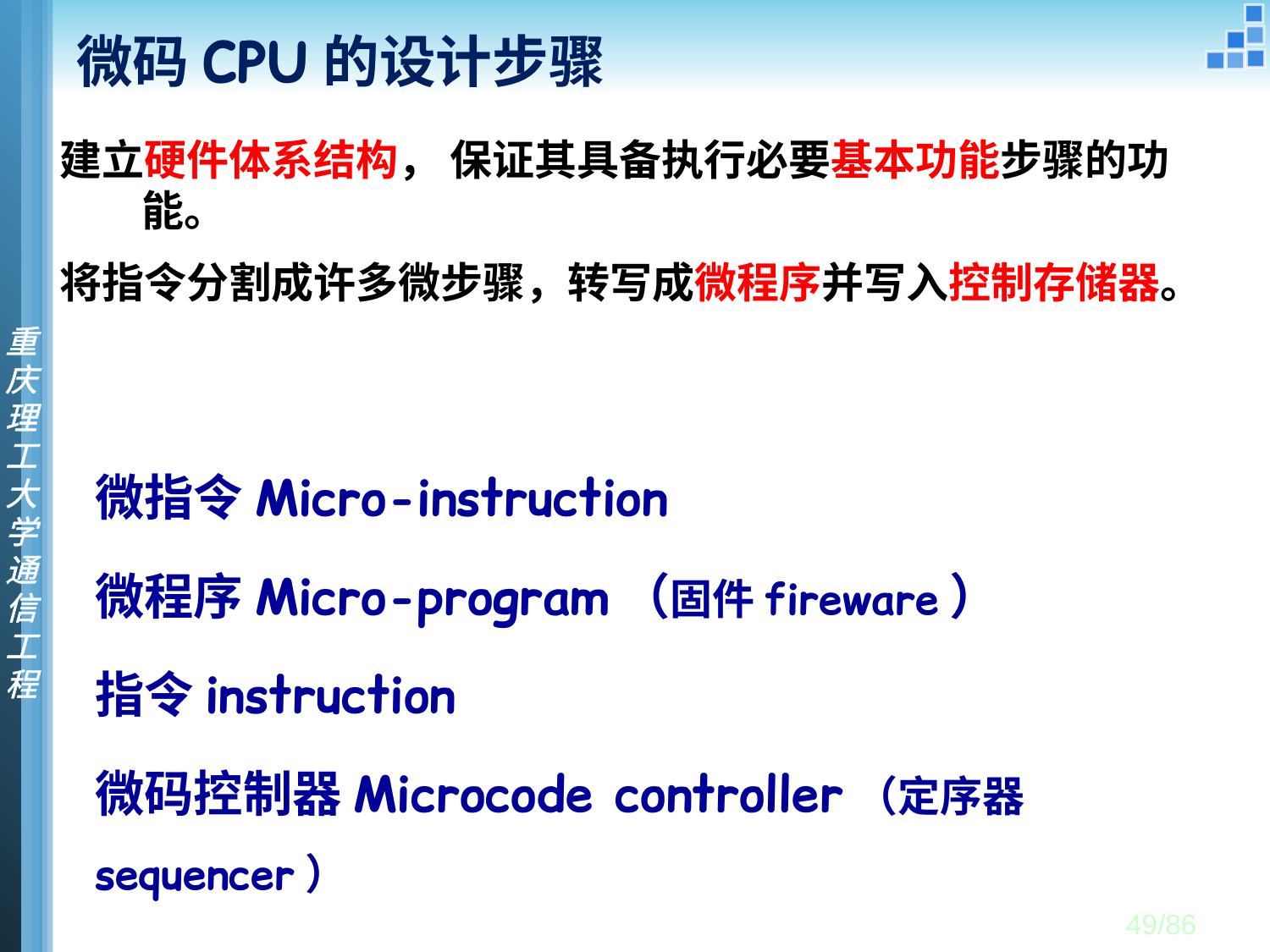

# 微码CPU的设计步骤
建立硬件体系结构， 保证其具备执行必要基本功能步骤的功能。
将指令分割成许多微步骤，转写成微程序并写入控制存储器。
微指令Micro-instruction
微程序Micro-program（固件fireware）
指令instruction
微码控制器Microcode controller（定序器sequencer）
49/86